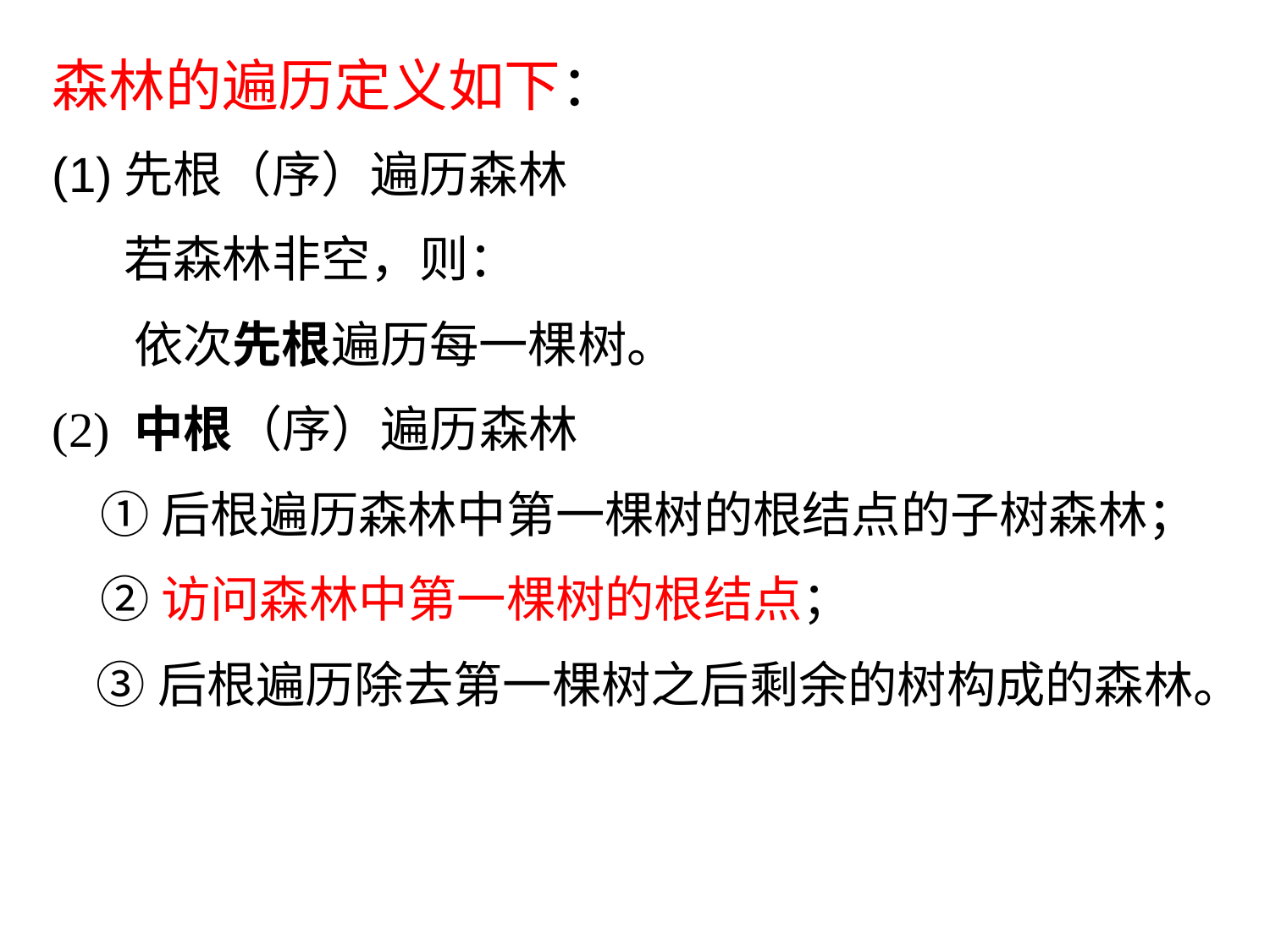

森林的遍历定义如下：
先根（序）遍历森林
	若森林非空，则：
	  依次先根遍历每一棵树。
(2) 中根（序）遍历森林
	①后根遍历森林中第一棵树的根结点的子树森林；
	②访问森林中第一棵树的根结点；
    ③后根遍历除去第一棵树之后剩余的树构成的森林。